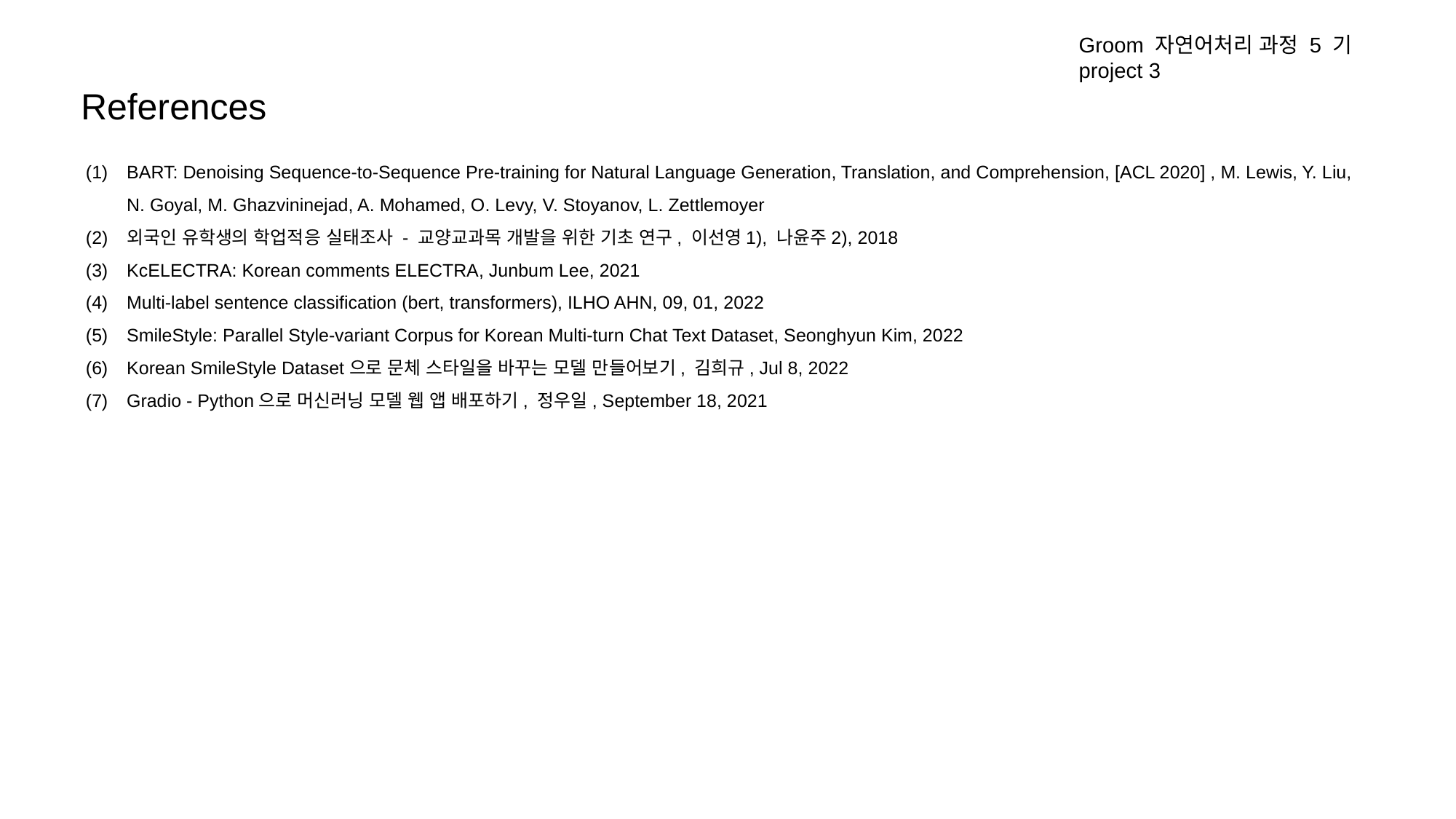

Groom 자연어처리 과정 5 기 project 3
References
BART: Denoising Sequence-to-Sequence Pre-training for Natural Language Generation, Translation, and Comprehension, [ACL 2020] , M. Lewis, Y. Liu, N. Goyal, M. Ghazvininejad, A. Mohamed, O. Levy, V. Stoyanov, L. Zettlemoyer
외국인 유학생의 학업적응 실태조사 - 교양교과목 개발을 위한 기초 연구, 이선영1), 나윤주2), 2018
KcELECTRA: Korean comments ELECTRA, Junbum Lee, 2021
Multi-label sentence classification (bert, transformers), ILHO AHN, 09, 01, 2022
SmileStyle: Parallel Style-variant Corpus for Korean Multi-turn Chat Text Dataset, Seonghyun Kim, 2022
Korean SmileStyle Dataset으로 문체 스타일을 바꾸는 모델 만들어보기, 김희규, Jul 8, 2022
Gradio - Python으로 머신러닝 모델 웹 앱 배포하기, 정우일, September 18, 2021